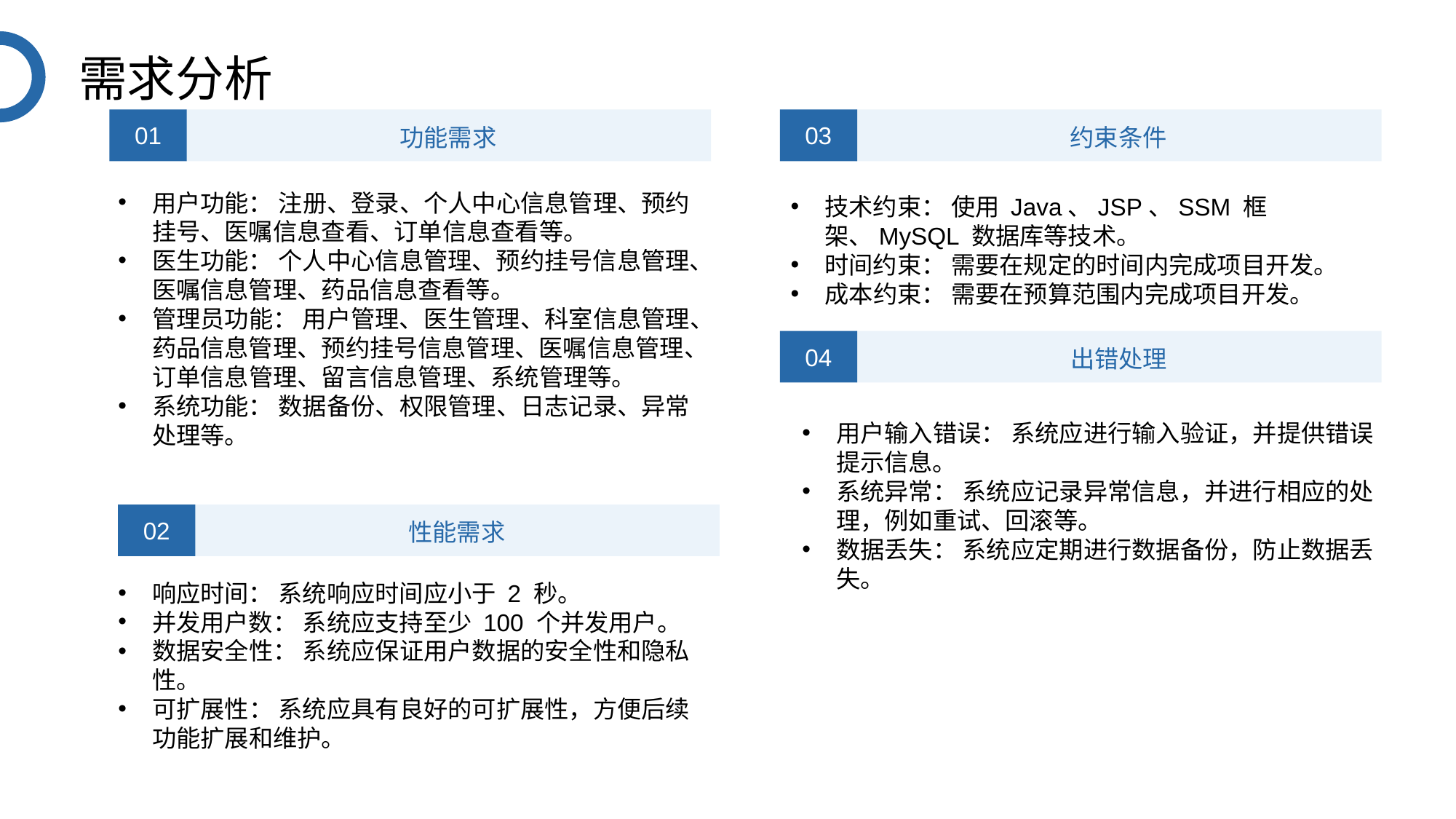

需求分析

功能需求
约束条件
01
03
用户功能： 注册、登录、个人中心信息管理、预约挂号、医嘱信息查看、订单信息查看等。
医生功能： 个人中心信息管理、预约挂号信息管理、医嘱信息管理、药品信息查看等。
管理员功能： 用户管理、医生管理、科室信息管理、药品信息管理、预约挂号信息管理、医嘱信息管理、订单信息管理、留言信息管理、系统管理等。
系统功能： 数据备份、权限管理、日志记录、异常处理等。
技术约束： 使用 Java、JSP、SSM 框架、MySQL 数据库等技术。
时间约束： 需要在规定的时间内完成项目开发。
成本约束： 需要在预算范围内完成项目开发。

出错处理
04
用户输入错误： 系统应进行输入验证，并提供错误提示信息。
系统异常： 系统应记录异常信息，并进行相应的处理，例如重试、回滚等。
数据丢失： 系统应定期进行数据备份，防止数据丢失。

性能需求
02
响应时间： 系统响应时间应小于 2 秒。
并发用户数： 系统应支持至少 100 个并发用户。
数据安全性： 系统应保证用户数据的安全性和隐私性。
可扩展性： 系统应具有良好的可扩展性，方便后续功能扩展和维护。